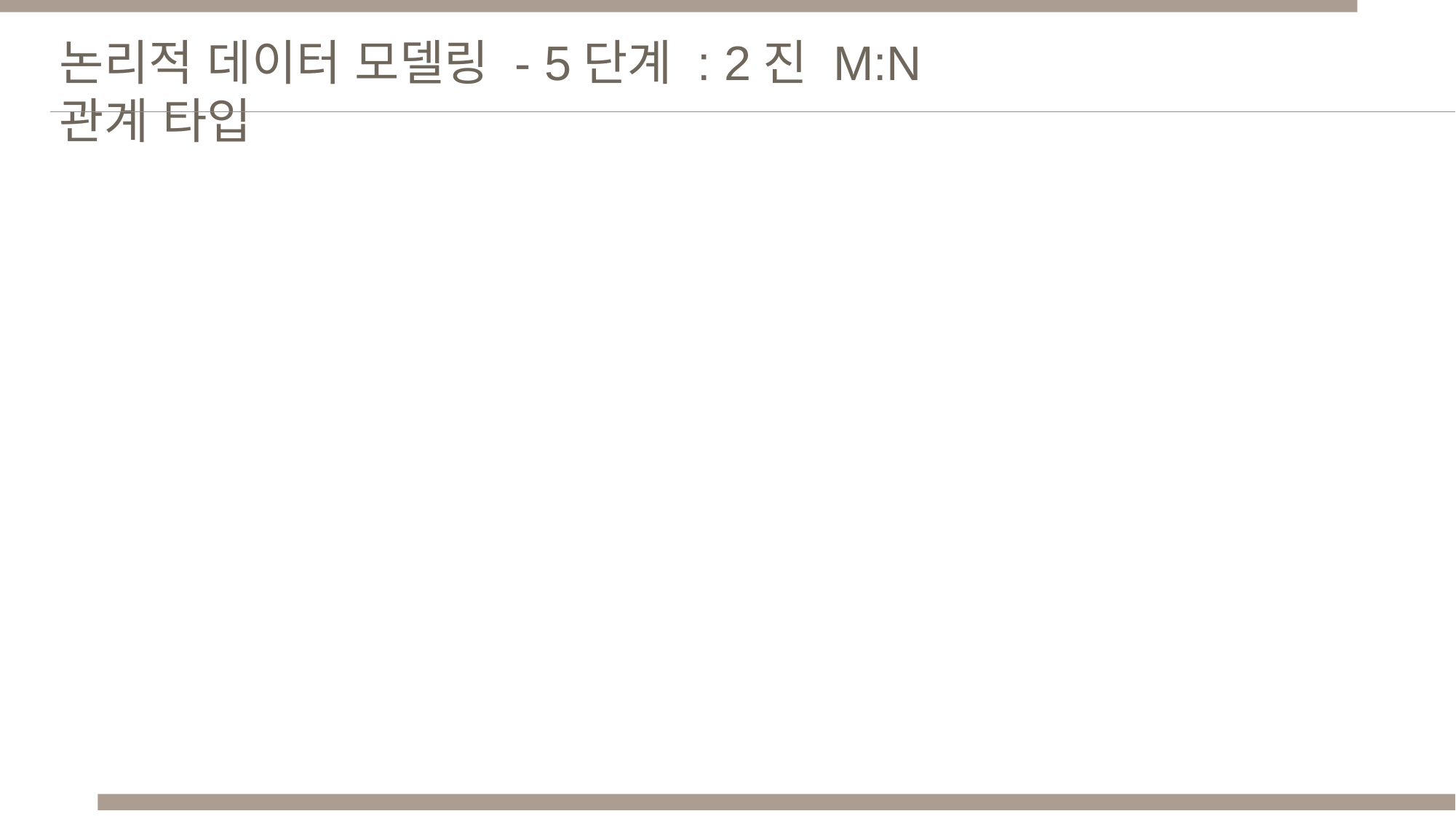

논리적 데이터 모델링 - 5단계 : 2진 M:N 관계 타입